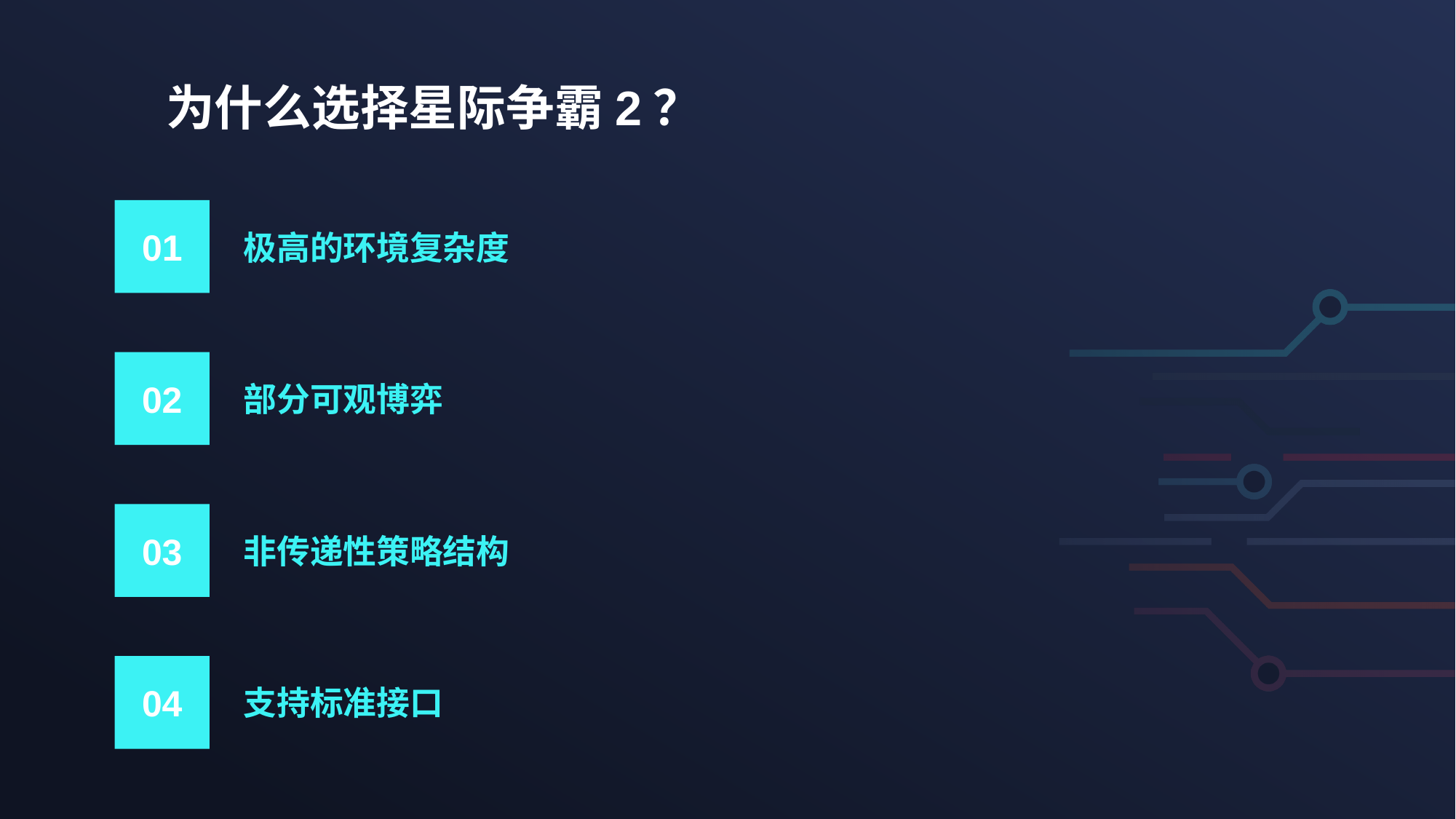

# 为什么选择星际争霸2？
01
极高的环境复杂度
02
部分可观博弈
03
非传递性策略结构
04
支持标准接口